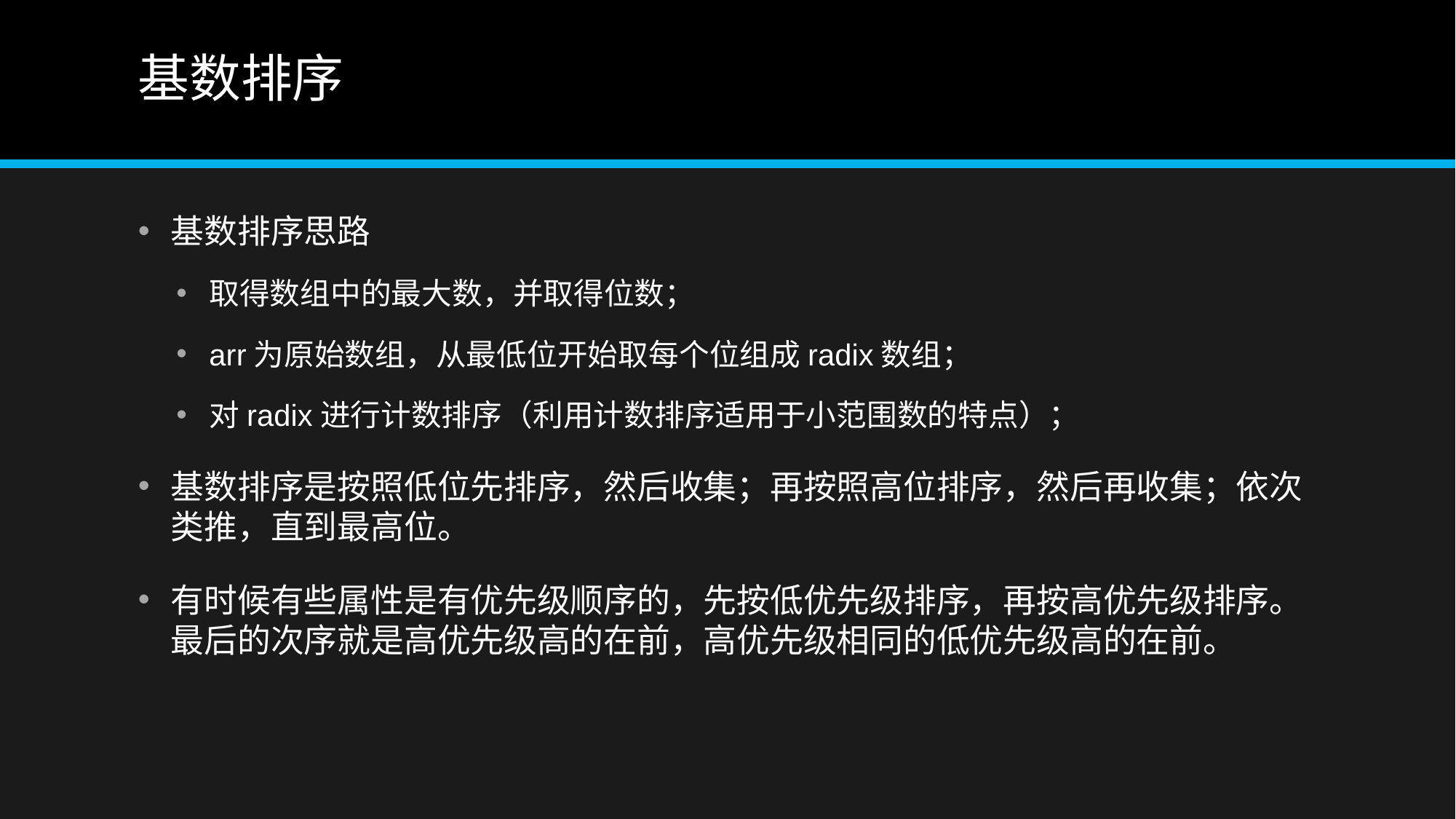

# 基数排序
基数排序思路
取得数组中的最大数，并取得位数；
arr为原始数组，从最低位开始取每个位组成radix数组；
对radix进行计数排序（利用计数排序适用于小范围数的特点）；
基数排序是按照低位先排序，然后收集；再按照高位排序，然后再收集；依次类推，直到最高位。
有时候有些属性是有优先级顺序的，先按低优先级排序，再按高优先级排序。最后的次序就是高优先级高的在前，高优先级相同的低优先级高的在前。